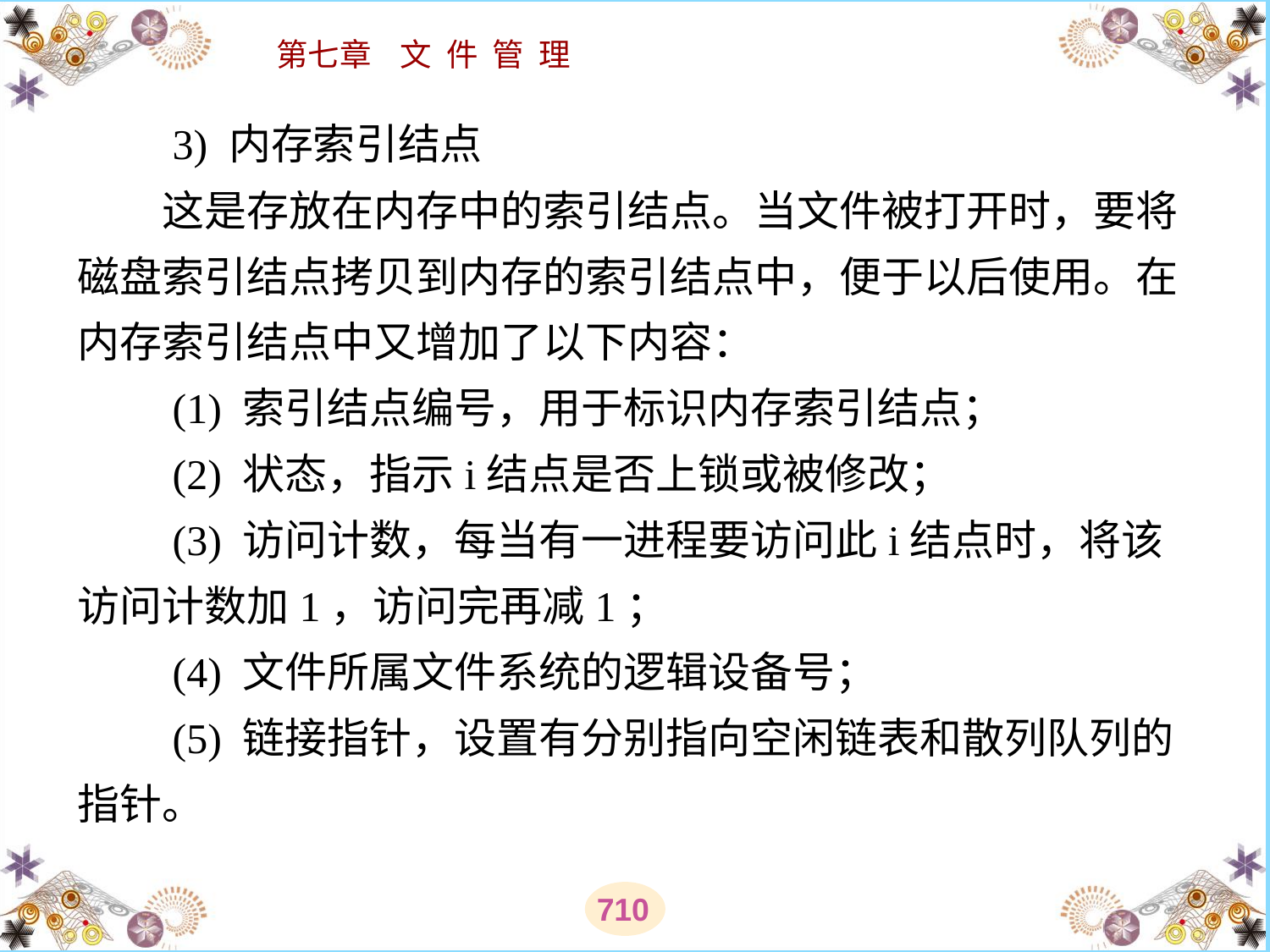

# 3) 内存索引结点 　　这是存放在内存中的索引结点。当文件被打开时，要将磁盘索引结点拷贝到内存的索引结点中，便于以后使用。在内存索引结点中又增加了以下内容： 　　(1) 索引结点编号，用于标识内存索引结点； 　　(2) 状态，指示i结点是否上锁或被修改； 　　(3) 访问计数，每当有一进程要访问此i结点时，将该访问计数加1，访问完再减1； 　　(4) 文件所属文件系统的逻辑设备号； 　　(5) 链接指针，设置有分别指向空闲链表和散列队列的指针。